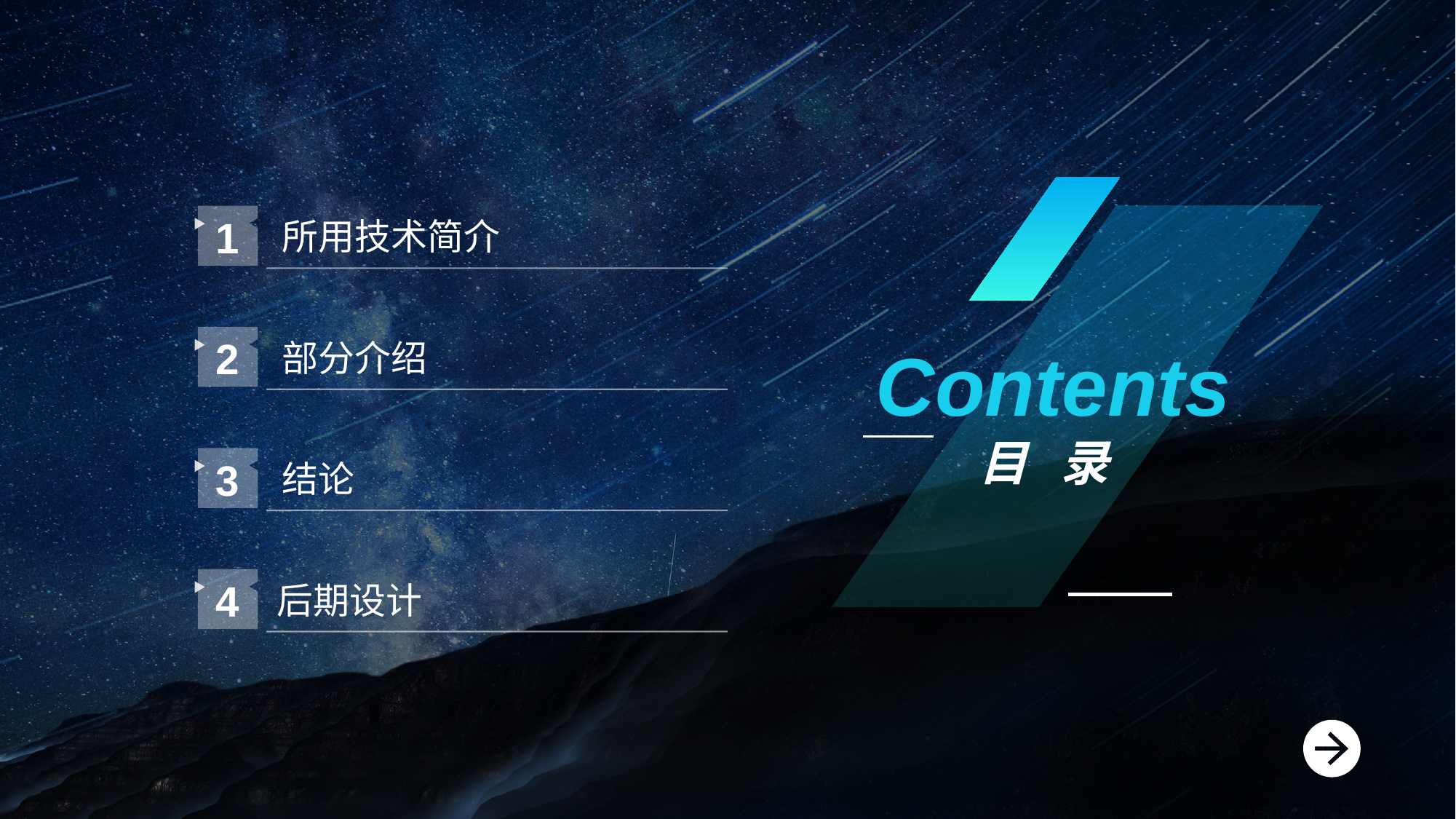

1

所用技术简介

2

部分介绍
Contents
目   录
3

结论
4

后期设计